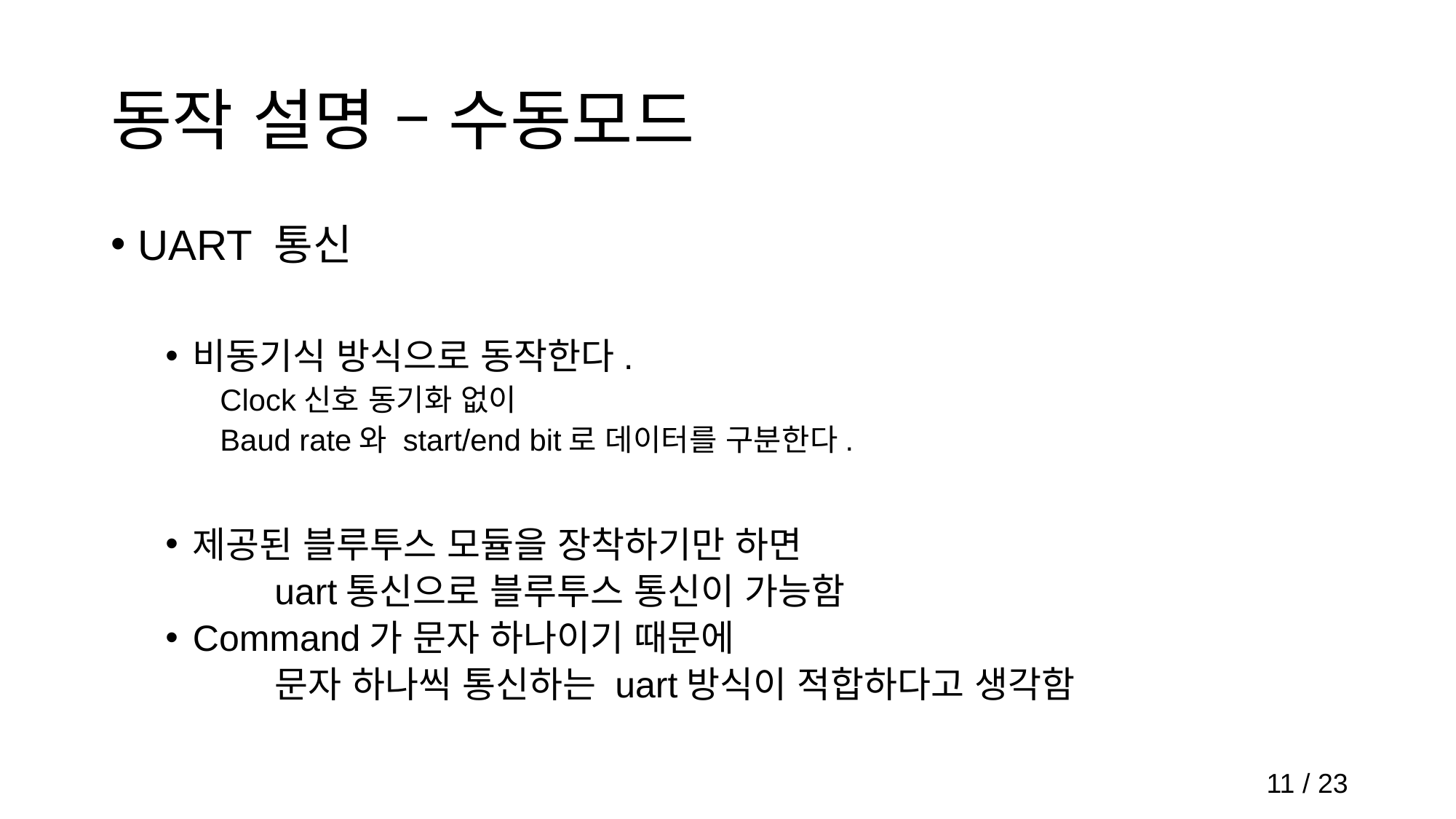

# 동작 설명 – 수동모드
UART 통신

비동기식 방식으로 동작한다.
Clock신호 동기화 없이
Baud rate와 start/end bit로 데이터를 구분한다.

제공된 블루투스 모듈을 장착하기만 하면
	uart통신으로 블루투스 통신이 가능함
Command가 문자 하나이기 때문에
	문자 하나씩 통신하는 uart방식이 적합하다고 생각함